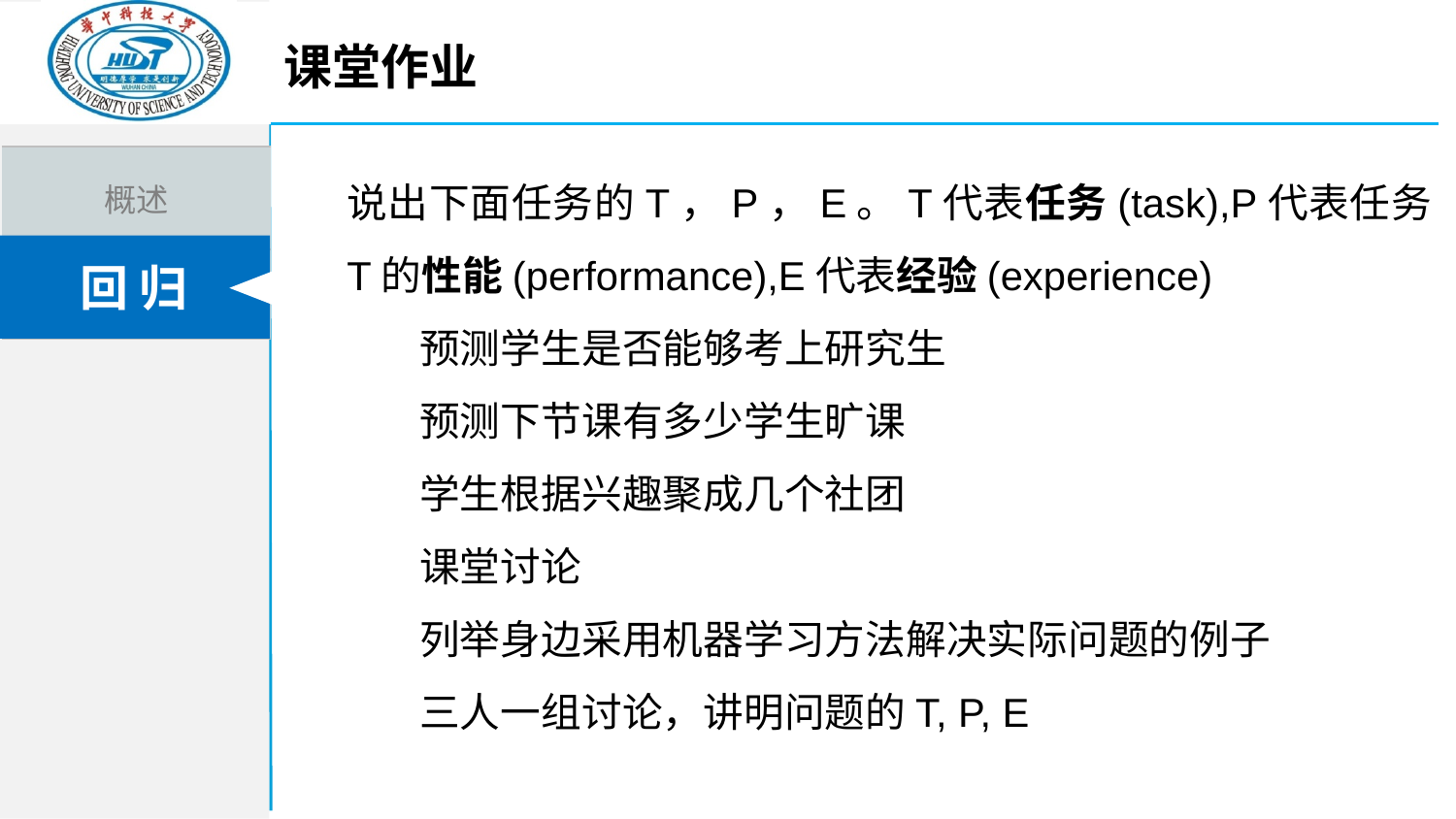

课堂作业
说出下面任务的T，P，E。T代表任务(task),P代表任务T的性能(performance),E代表经验(experience)
预测学生是否能够考上研究生
预测下节课有多少学生旷课
学生根据兴趣聚成几个社团
课堂讨论
列举身边采用机器学习方法解决实际问题的例子
三人一组讨论，讲明问题的T, P, E